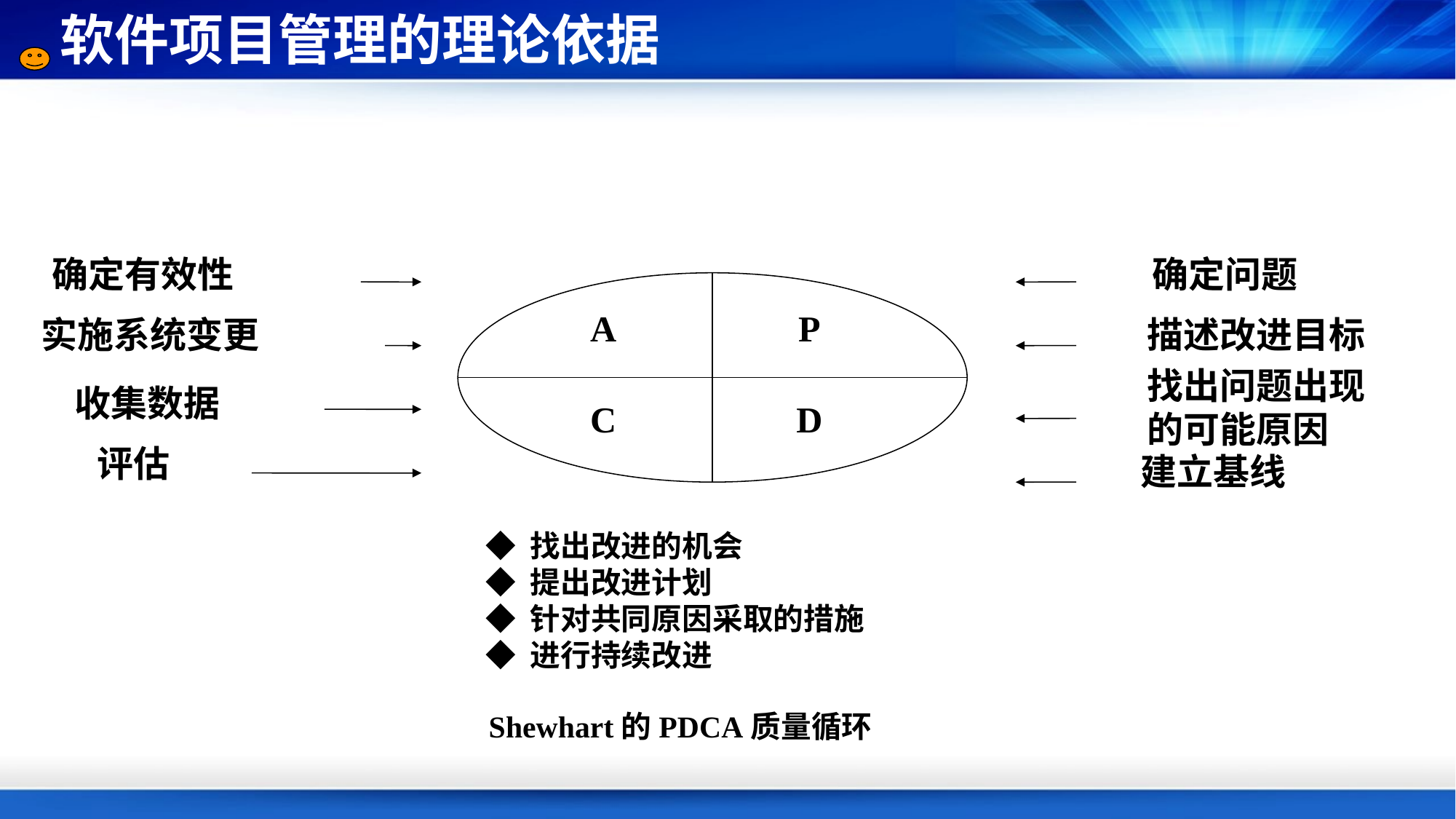

软件项目管理的理论依据

确定有效性
确定问题

A
P
实施系统变更
描述改进目标

找出问题出现
的可能原因
收集数据
C
D

评估
建立基线

◆ 找出改进的机会
◆ 提出改进计划
◆ 针对共同原因采取的措施
◆ 进行持续改进
Shewhart的PDCA质量循环